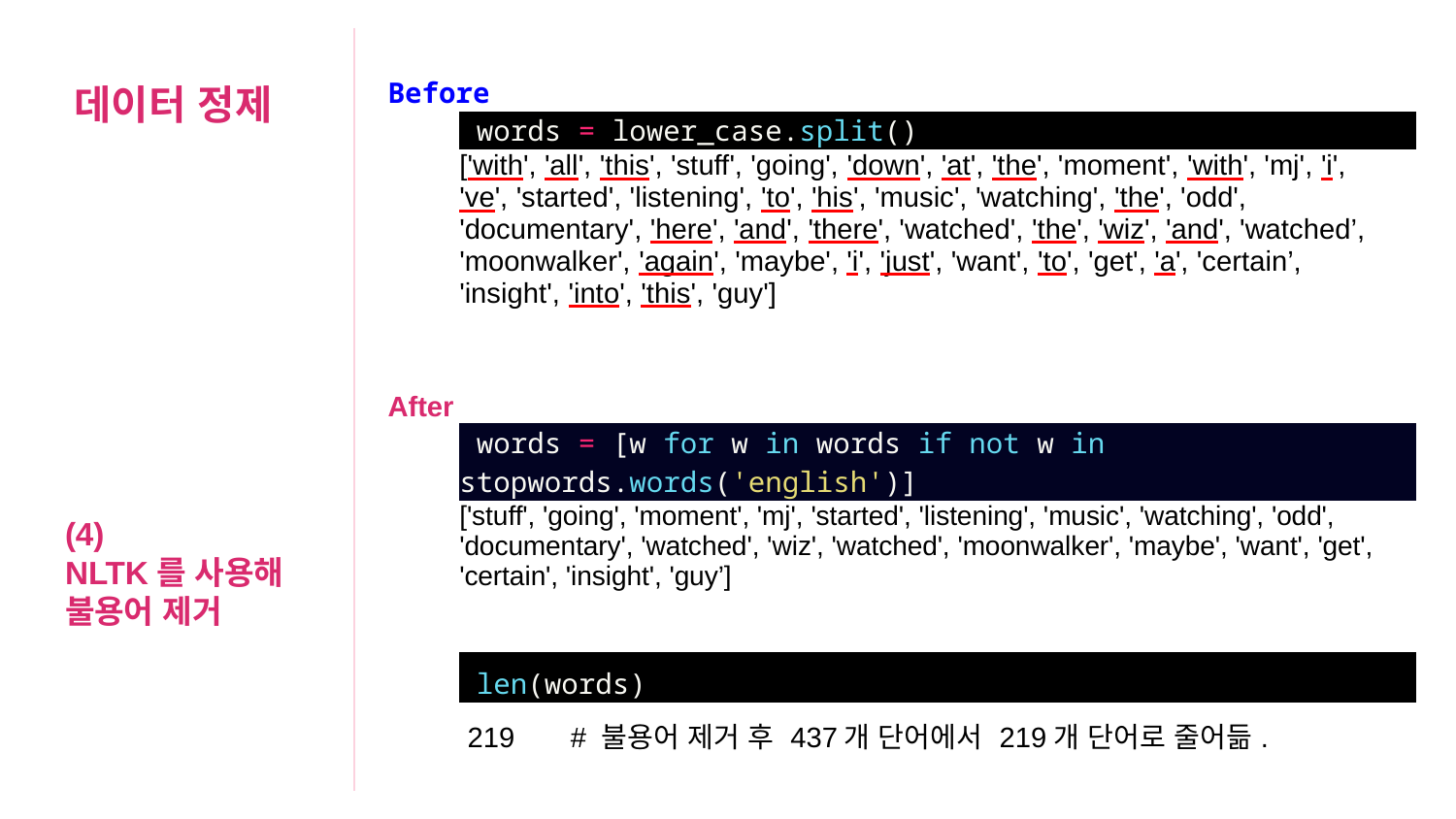

데이터 정제
| Before |  |
| --- | --- |
|  | words = lower\_case.split() |
|  | ['with', 'all', 'this', 'stuff', 'going', 'down', 'at', 'the', 'moment', 'with', 'mj', 'i', 've', 'started', 'listening', 'to', 'his', 'music', 'watching', 'the', 'odd', 'documentary', 'here', 'and', 'there', 'watched', 'the', 'wiz', 'and', 'watched’, 'moonwalker', 'again', 'maybe', 'i', 'just', 'want', 'to', 'get', 'a', 'certain’, 'insight', 'into', 'this', 'guy'] |
| After |  |
|  | words = [w for w in words if not w in stopwords.words('english')] |
|  | ['stuff', 'going', 'moment', 'mj', 'started', 'listening', 'music', 'watching', 'odd', 'documentary', 'watched', 'wiz', 'watched', 'moonwalker', 'maybe', 'want', 'get', 'certain', 'insight', 'guy’] |
|  | len(words) |
|  | 219 # 불용어 제거 후 437개 단어에서 219개 단어로 줄어듦. |
(4)
NLTK를 사용해
불용어 제거